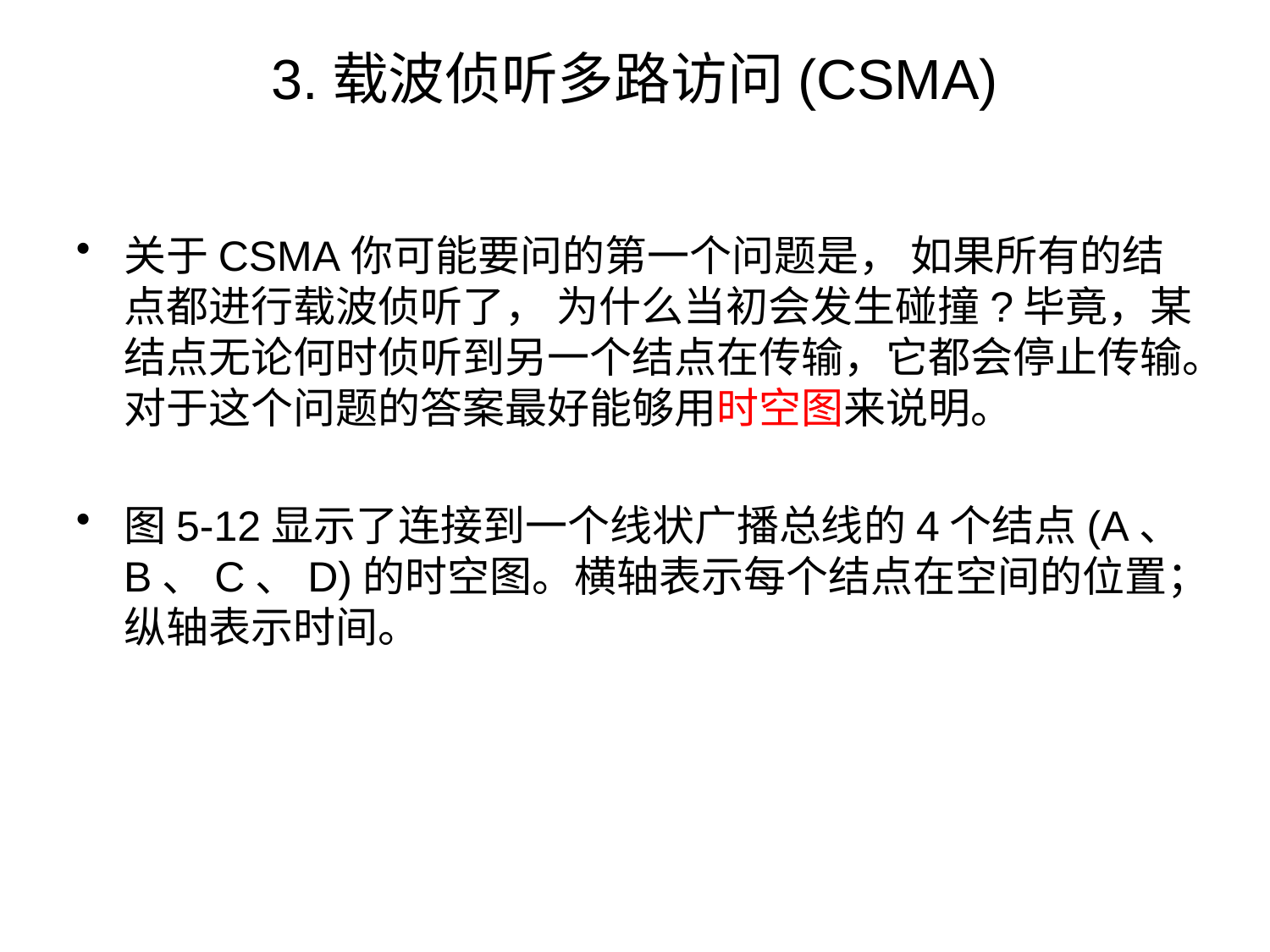

# 3.载波侦听多路访问(CSMA)
关于CSMA你可能要问的第一个问题是， 如果所有的结点都进行载波侦听了， 为什么当初会发生碰撞?毕竟，某结点无论何时侦听到另一个结点在传输，它都会停止传输。对于这个问题的答案最好能够用时空图来说明。

图5-12显示了连接到一个线状广播总线的4个结点(A、B、C、D)的时空图。横轴表示每个结点在空间的位置；纵轴表示时间。